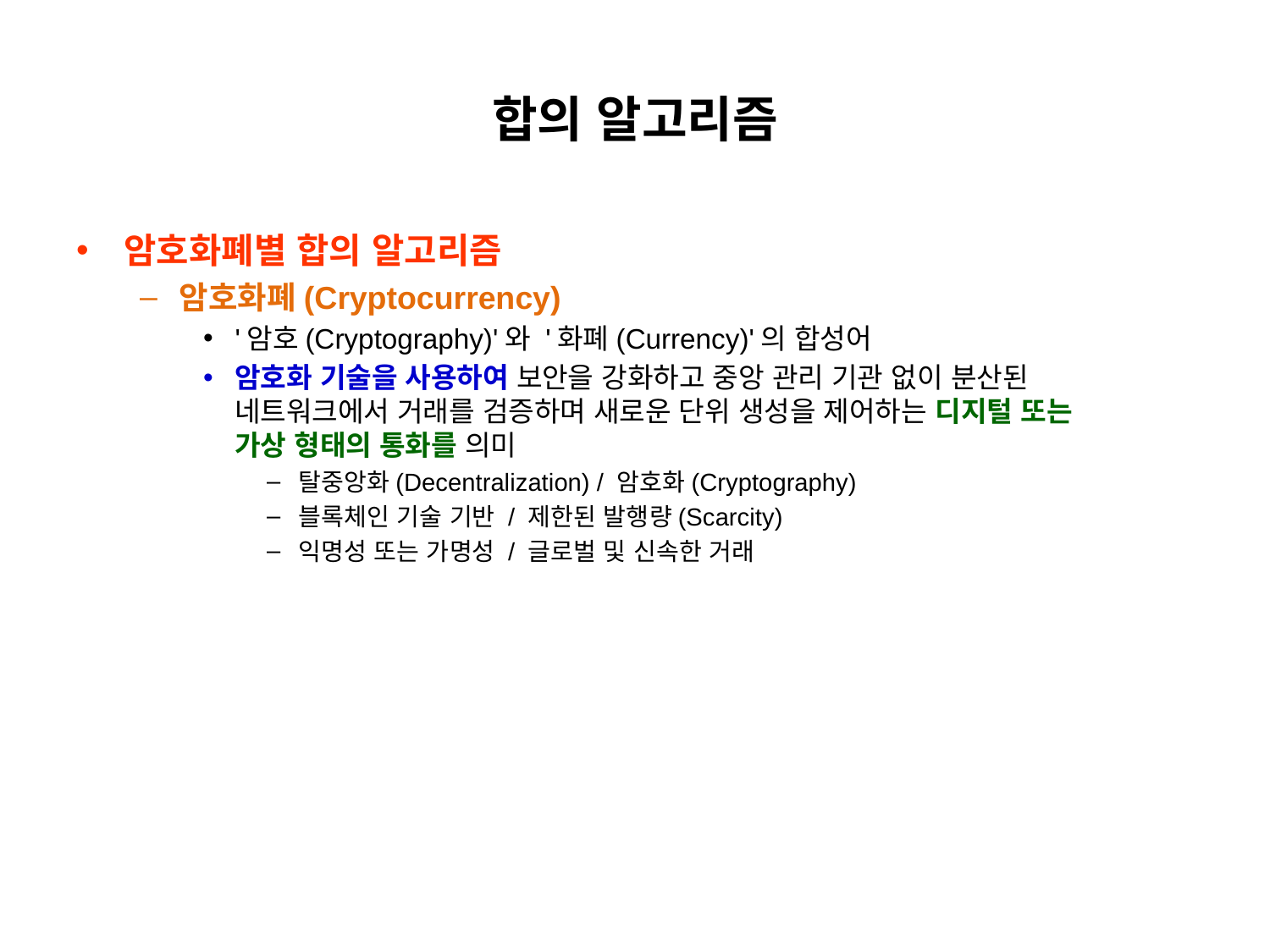

# 합의 알고리즘
암호화폐별 합의 알고리즘
암호화폐(Cryptocurrency)
'암호(Cryptography)'와 '화폐(Currency)'의 합성어
암호화 기술을 사용하여 보안을 강화하고 중앙 관리 기관 없이 분산된
네트워크에서 거래를 검증하며 새로운 단위 생성을 제어하는 디지털 또는
가상 형태의 통화를 의미
탈중앙화(Decentralization) / 암호화(Cryptography)
블록체인 기술 기반 / 제한된 발행량(Scarcity)
익명성 또는 가명성 / 글로벌 및 신속한 거래